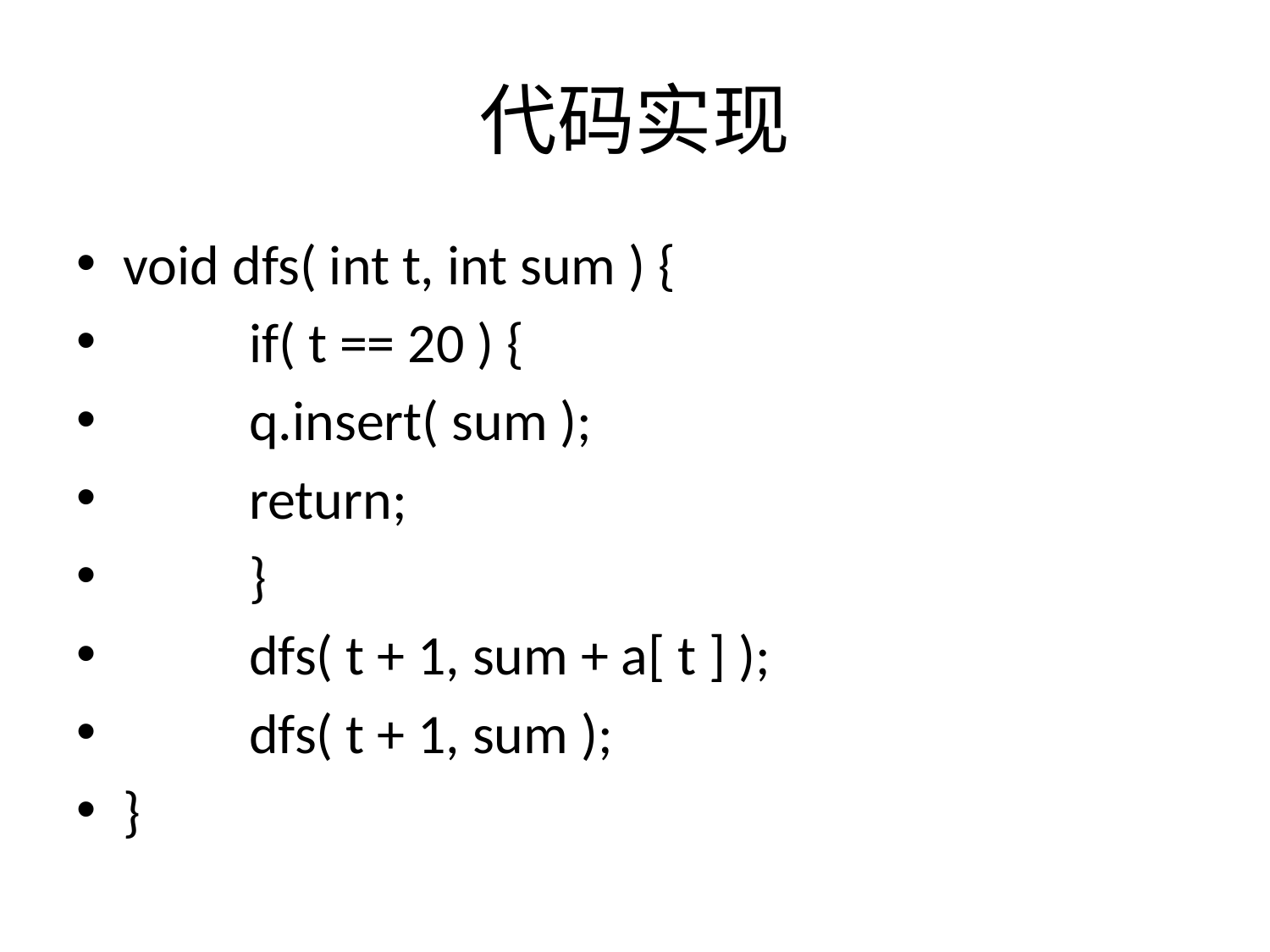

# 代码实现
void dfs( int t, int sum ) {
	if( t == 20 ) {
		q.insert( sum );
 		return;
	}
	dfs( t + 1, sum + a[ t ] );
	dfs( t + 1, sum );
}